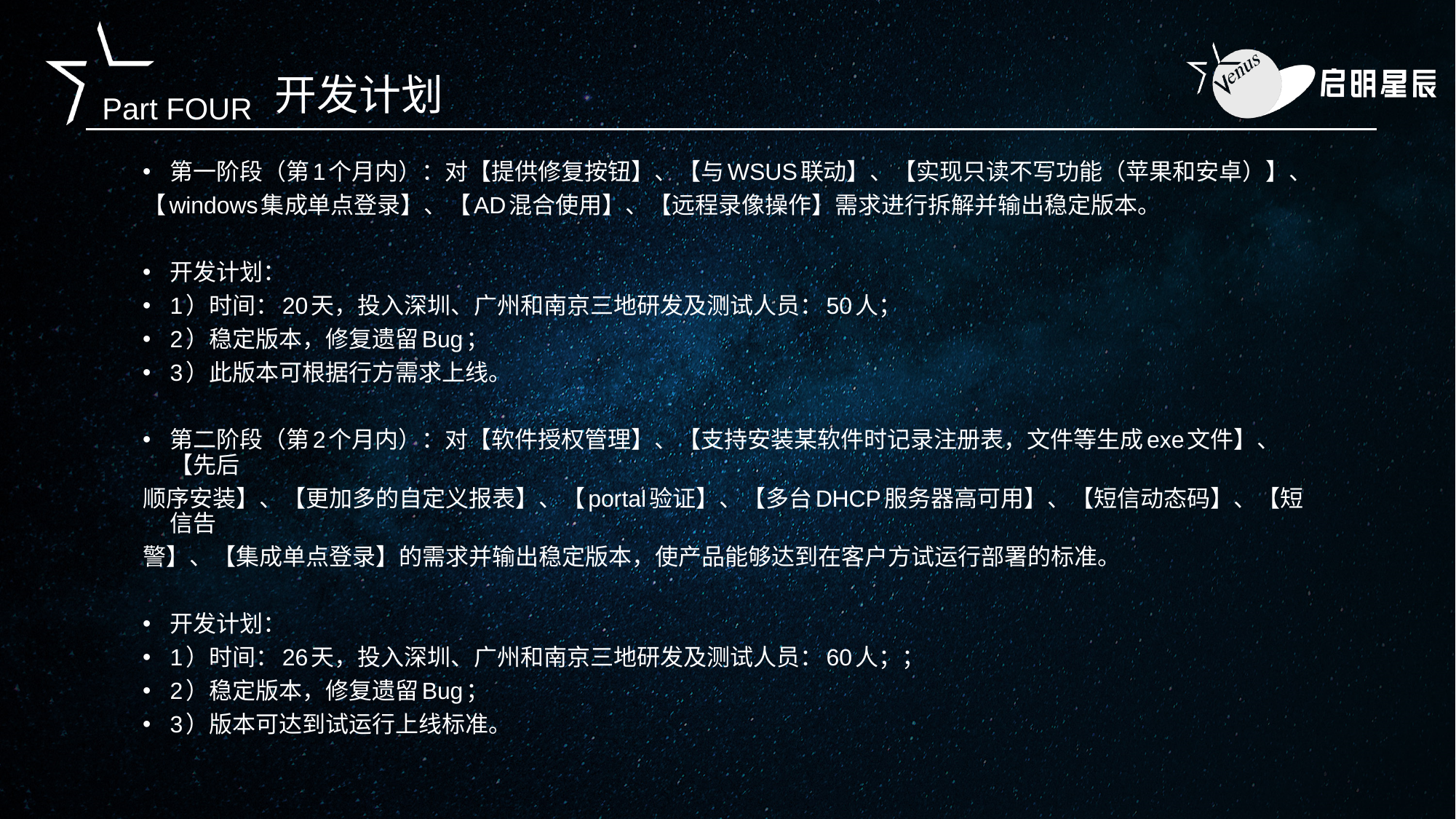

# 开发计划
第一阶段（第1个月内）：对【提供修复按钮】、【与WSUS联动】、【实现只读不写功能（苹果和安卓）】、
【windows集成单点登录】、【AD混合使用】、【远程录像操作】需求进行拆解并输出稳定版本。

开发计划：
1）时间：20天，投入深圳、广州和南京三地研发及测试人员：50人；
2）稳定版本，修复遗留Bug；
3）此版本可根据行方需求上线。

第二阶段（第2个月内）：对【软件授权管理】、【支持安装某软件时记录注册表，文件等生成exe文件】、【先后
顺序安装】、【更加多的自定义报表】、【portal验证】、【多台DHCP服务器高可用】、【短信动态码】、【短信告
警】、【集成单点登录】的需求并输出稳定版本，使产品能够达到在客户方试运行部署的标准。

开发计划：
1）时间：26天，投入深圳、广州和南京三地研发及测试人员：60人；；
2）稳定版本，修复遗留Bug；
3）版本可达到试运行上线标准。